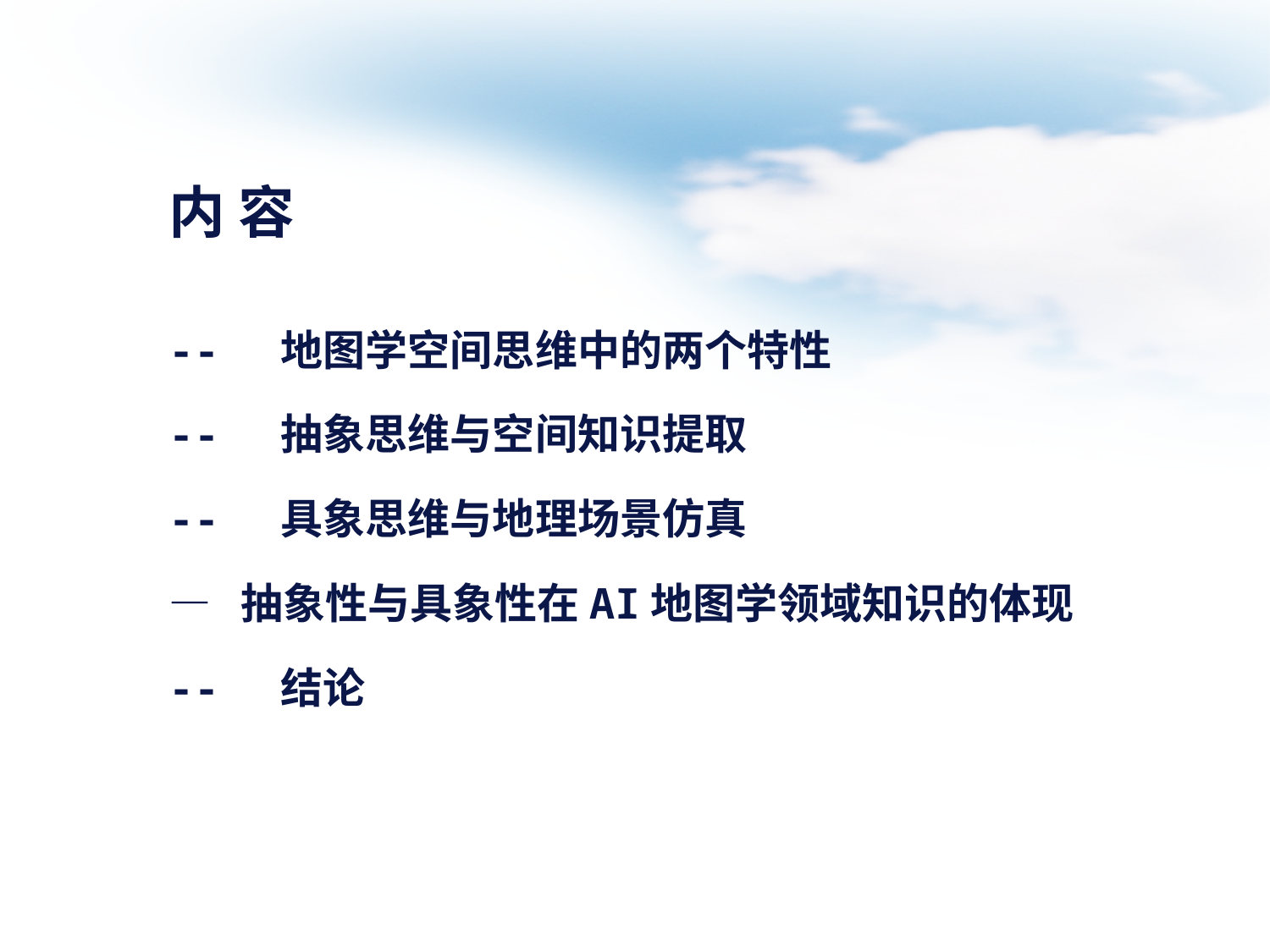

内 容

--  地图学空间思维中的两个特性
--  抽象思维与空间知识提取
--  具象思维与地理场景仿真
—  抽象性与具象性在AI地图学领域知识的体现
--  结论